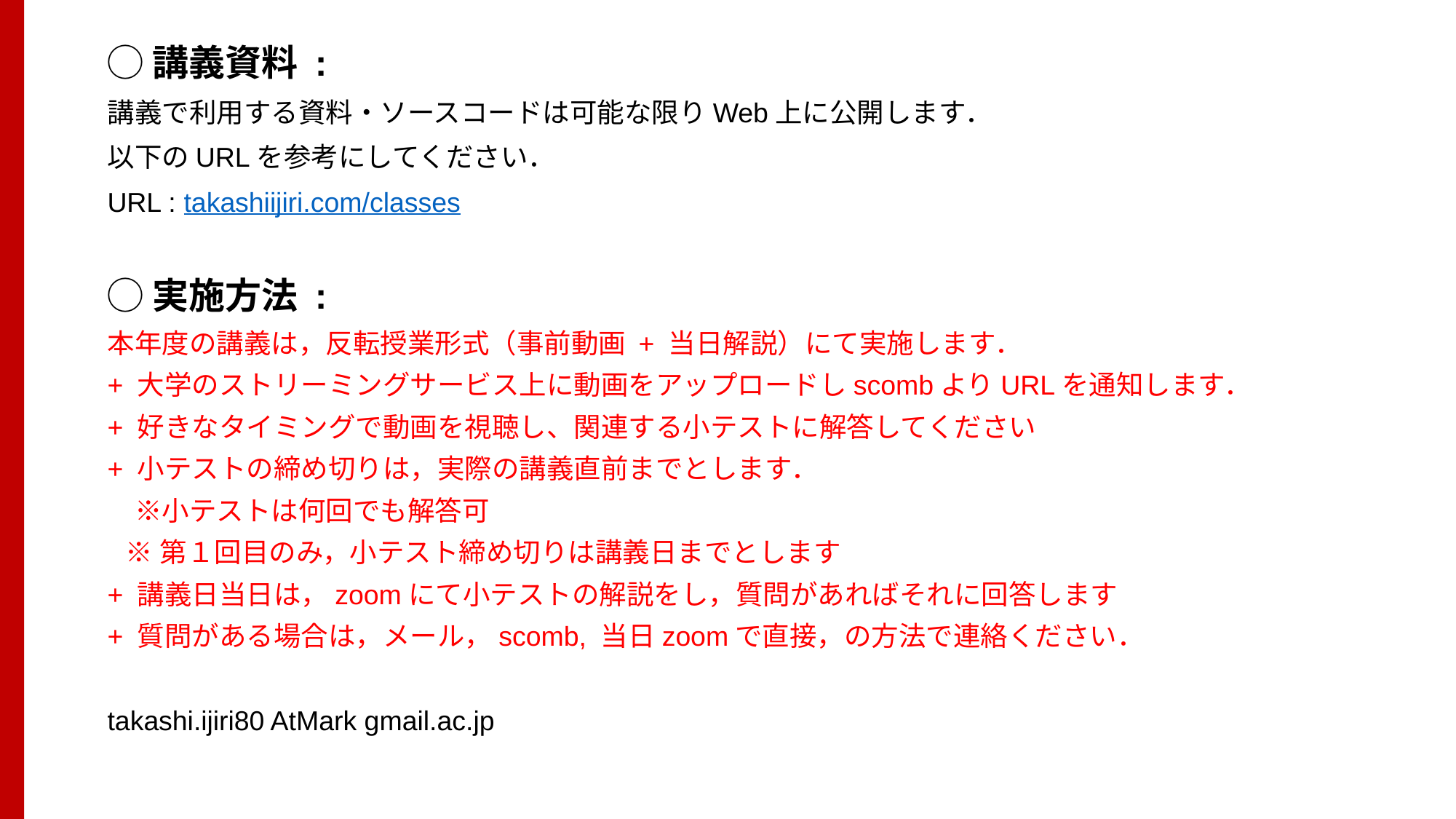

◯講義資料 :
講義で利用する資料・ソースコードは可能な限りWeb上に公開します．
以下のURLを参考にしてください．
URL : takashiijiri.com/classes

◯実施方法 :
本年度の講義は，反転授業形式（事前動画 + 当日解説）にて実施します．
+ 大学のストリーミングサービス上に動画をアップロードしscombよりURLを通知します．
+ 好きなタイミングで動画を視聴し、関連する小テストに解答してください
+ 小テストの締め切りは，実際の講義直前までとします．
　※小テストは何回でも解答可
   ※第１回目のみ，小テスト締め切りは講義日までとします
+ 講義日当日は，zoomにて小テストの解説をし，質問があればそれに回答します
+ 質問がある場合は，メール，scomb, 当日zoomで直接，の方法で連絡ください．

takashi.ijiri80 AtMark gmail.ac.jp